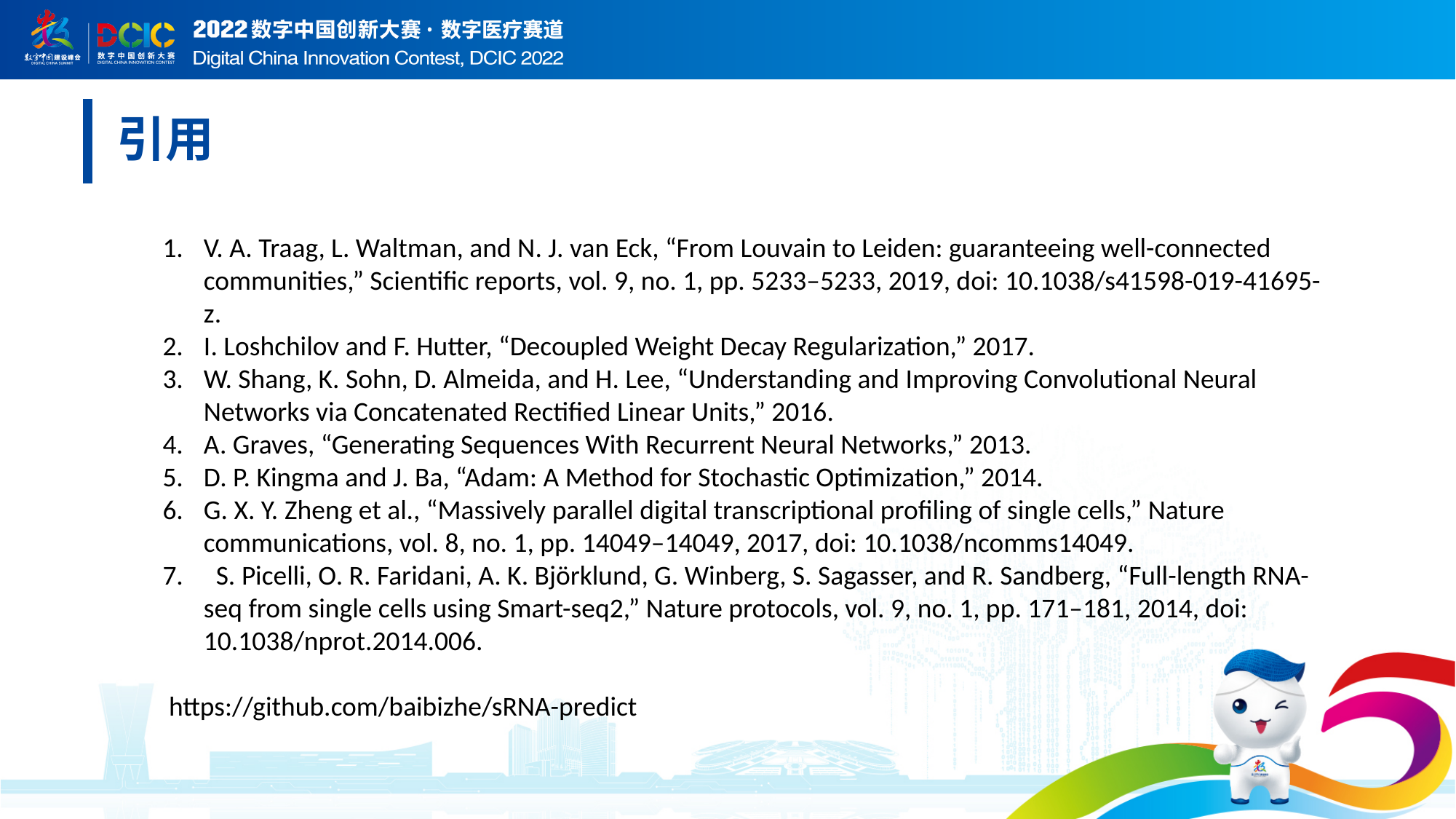

引用

V. A. Traag, L. Waltman, and N. J. van Eck, “From Louvain to Leiden: guaranteeing well-connected communities,” Scientific reports, vol. 9, no. 1, pp. 5233–5233, 2019, doi: 10.1038/s41598-019-41695-z.
I. Loshchilov and F. Hutter, “Decoupled Weight Decay Regularization,” 2017.
W. Shang, K. Sohn, D. Almeida, and H. Lee, “Understanding and Improving Convolutional Neural Networks via Concatenated Rectified Linear Units,” 2016.
A. Graves, “Generating Sequences With Recurrent Neural Networks,” 2013.
D. P. Kingma and J. Ba, “Adam: A Method for Stochastic Optimization,” 2014.
G. X. Y. Zheng et al., “Massively parallel digital transcriptional profiling of single cells,” Nature communications, vol. 8, no. 1, pp. 14049–14049, 2017, doi: 10.1038/ncomms14049.
  S. Picelli, O. R. Faridani, A. K. Björklund, G. Winberg, S. Sagasser, and R. Sandberg, “Full-length RNA-seq from single cells using Smart-seq2,” Nature protocols, vol. 9, no. 1, pp. 171–181, 2014, doi: 10.1038/nprot.2014.006.

 https://github.com/baibizhe/sRNA-predict